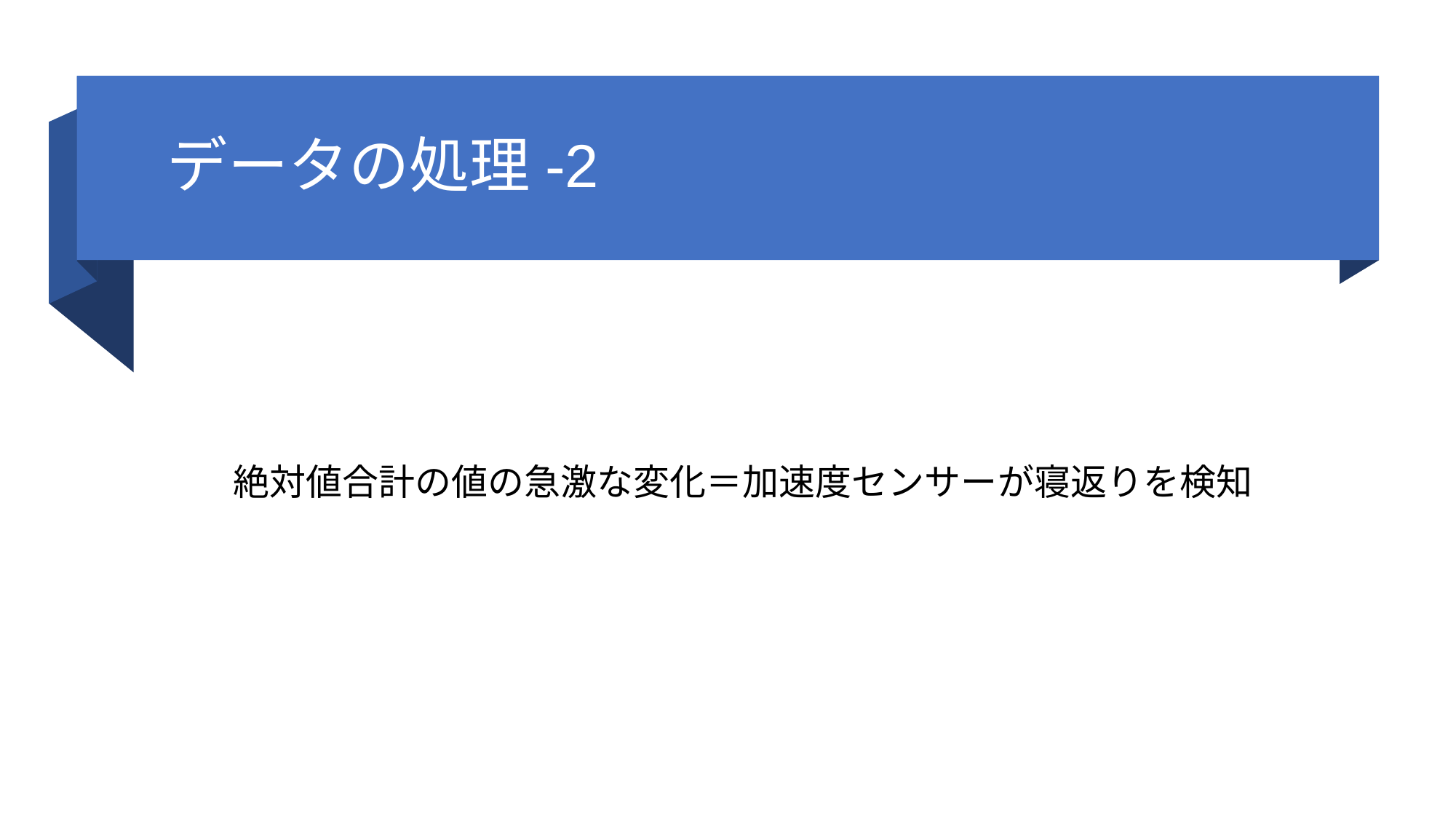

# データの処理-2

絶対値合計の値の急激な変化＝加速度センサーが寝返りを検知